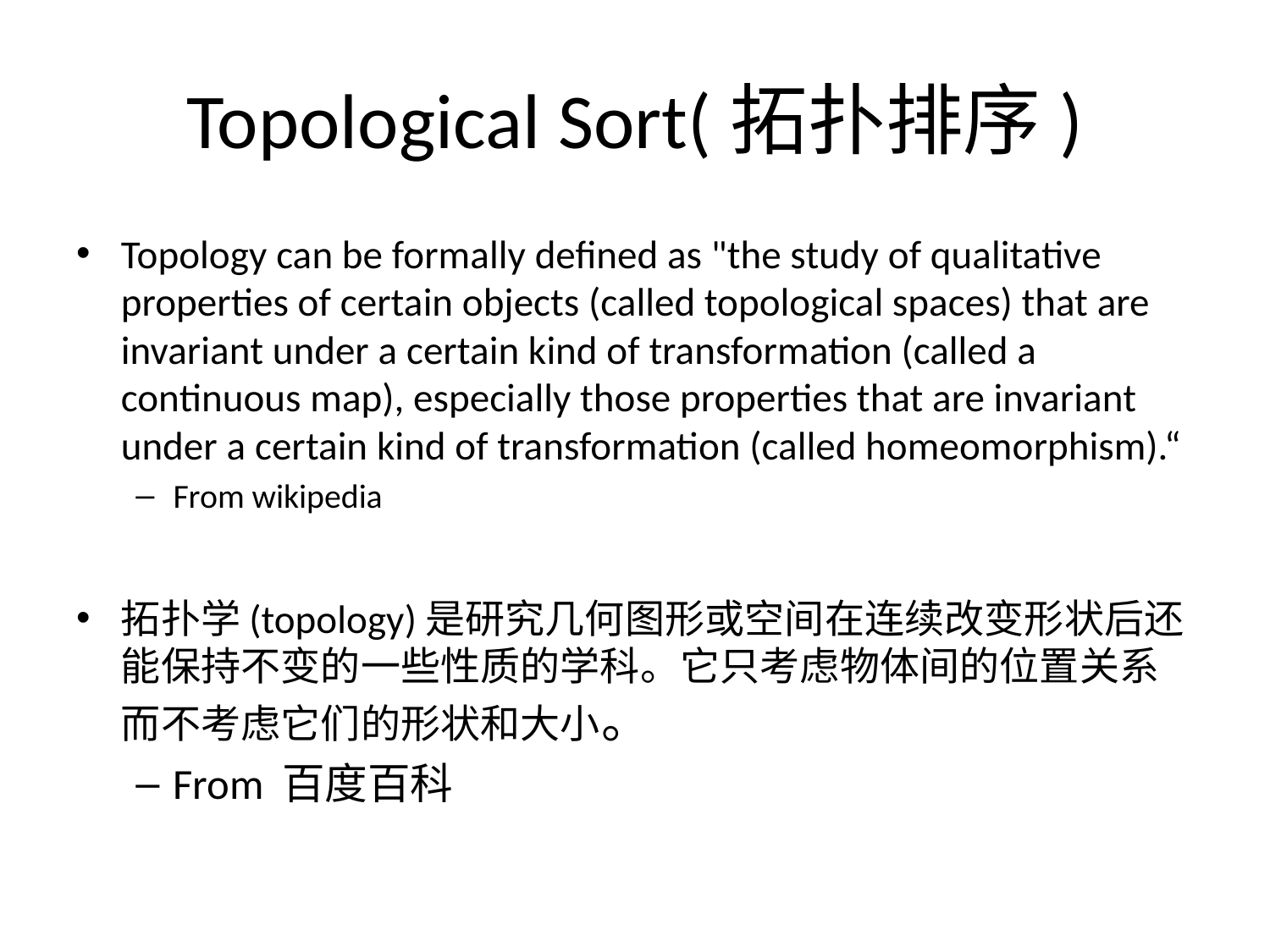

# Topological Sort(拓扑排序)
Topology can be formally defined as "the study of qualitative properties of certain objects (called topological spaces) that are invariant under a certain kind of transformation (called a continuous map), especially those properties that are invariant under a certain kind of transformation (called homeomorphism).“
From wikipedia

拓扑学(topology)是研究几何图形或空间在连续改变形状后还能保持不变的一些性质的学科。它只考虑物体间的位置关系而不考虑它们的形状和大小。
From 百度百科